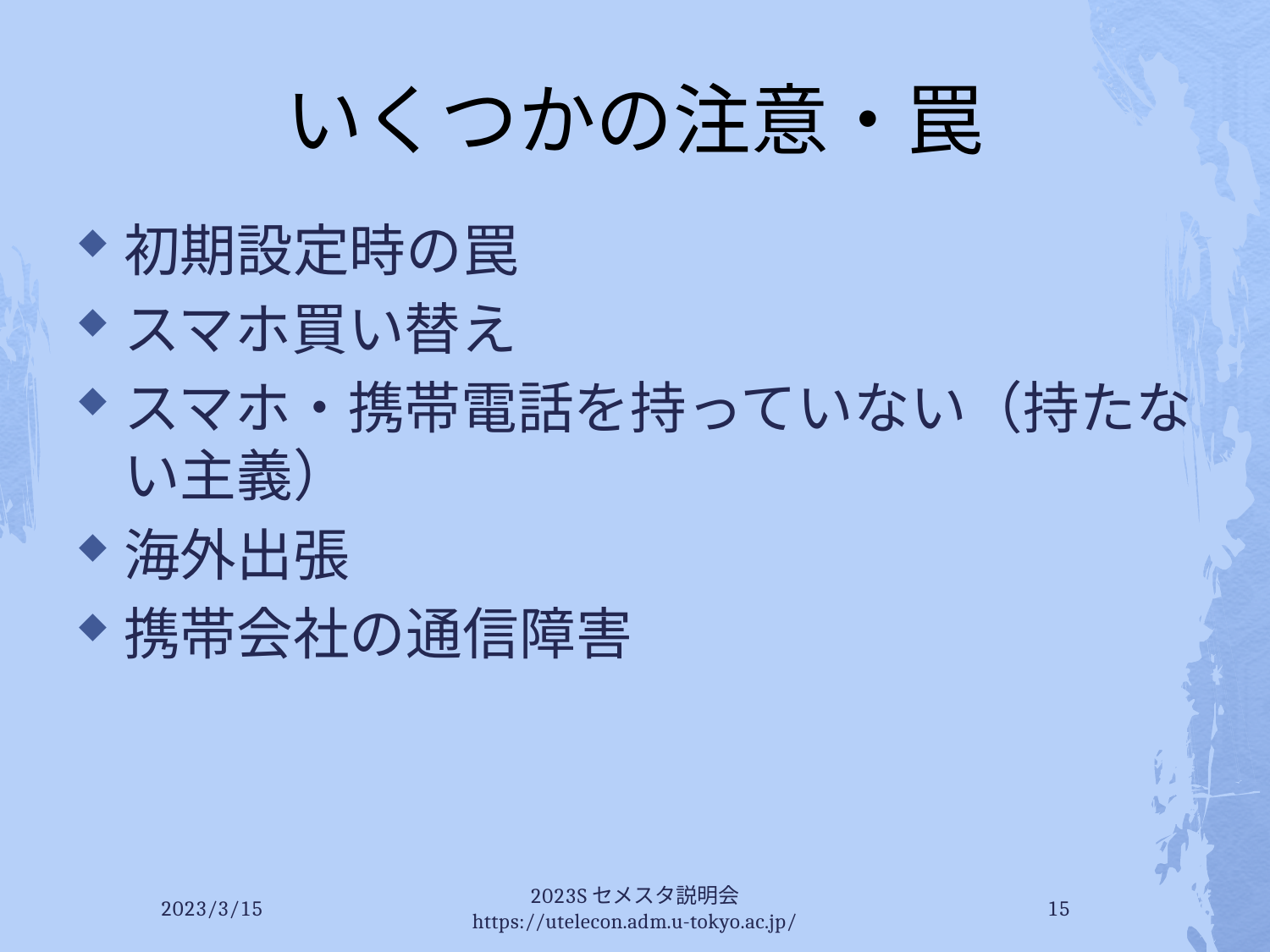

# いくつかの注意・罠
初期設定時の罠
スマホ買い替え
スマホ・携帯電話を持っていない（持たない主義）
海外出張
携帯会社の通信障害
2023/3/15
2023Sセメスタ説明会 https://utelecon.adm.u-tokyo.ac.jp/
15